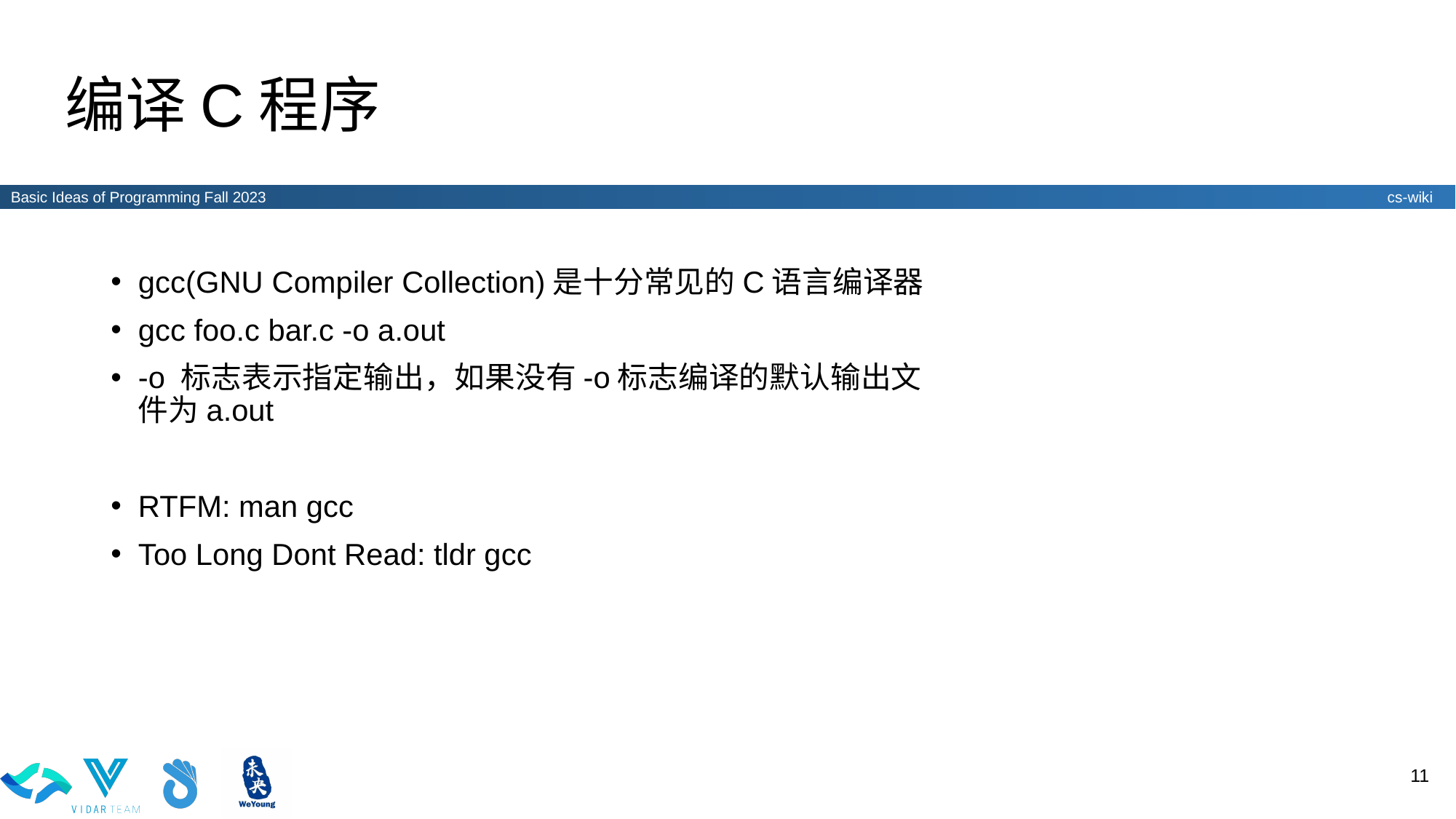

# 编译C程序
gcc(GNU Compiler Collection)是十分常见的C语言编译器
gcc foo.c bar.c -o a.out
-o 标志表示指定输出，如果没有-o标志编译的默认输出文件为a.out

RTFM: man gcc
Too Long Dont Read: tldr gcc